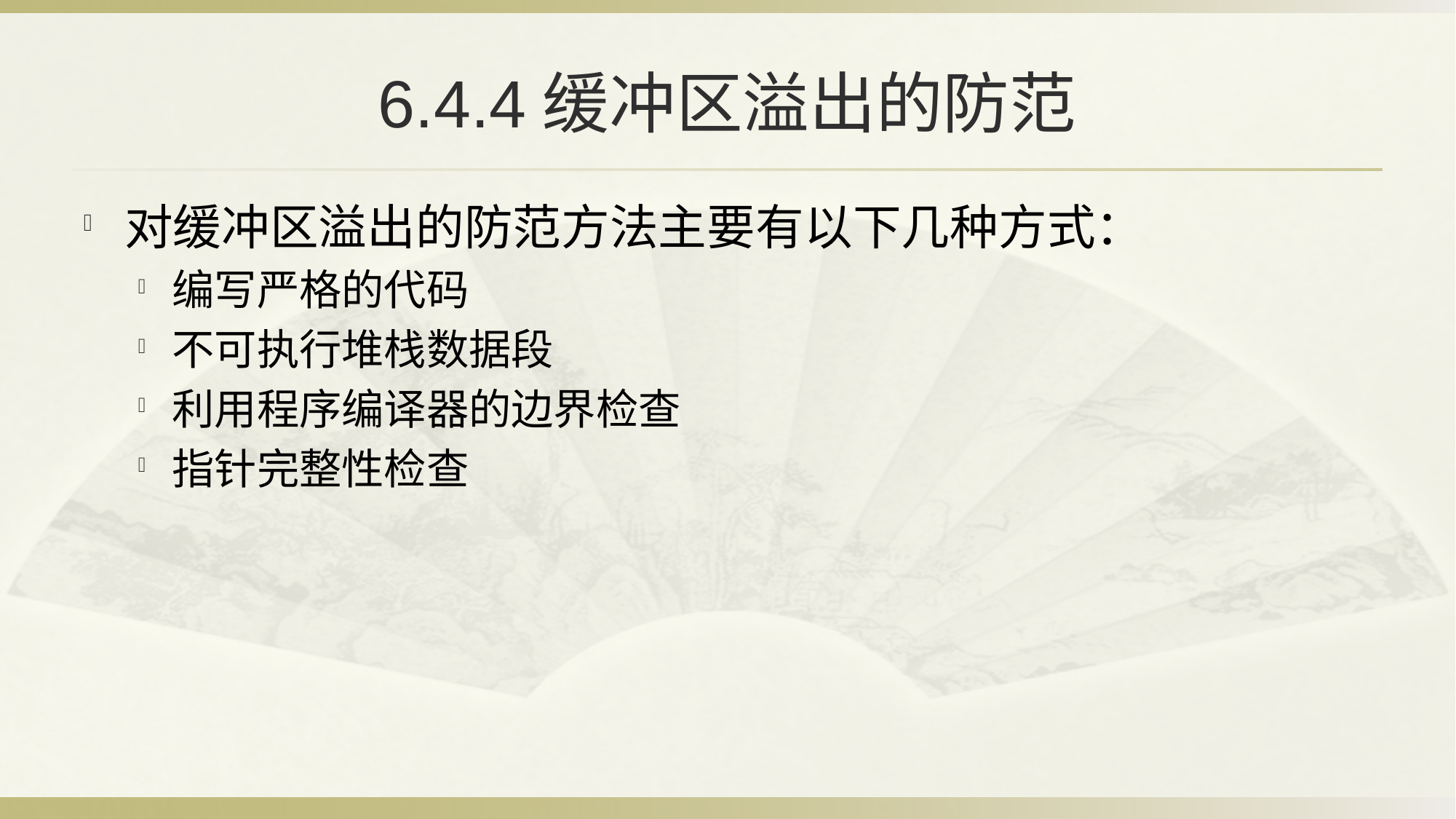

# 6.4.4缓冲区溢出的防范
对缓冲区溢出的防范方法主要有以下几种方式：
编写严格的代码
不可执行堆栈数据段
利用程序编译器的边界检查
指针完整性检查